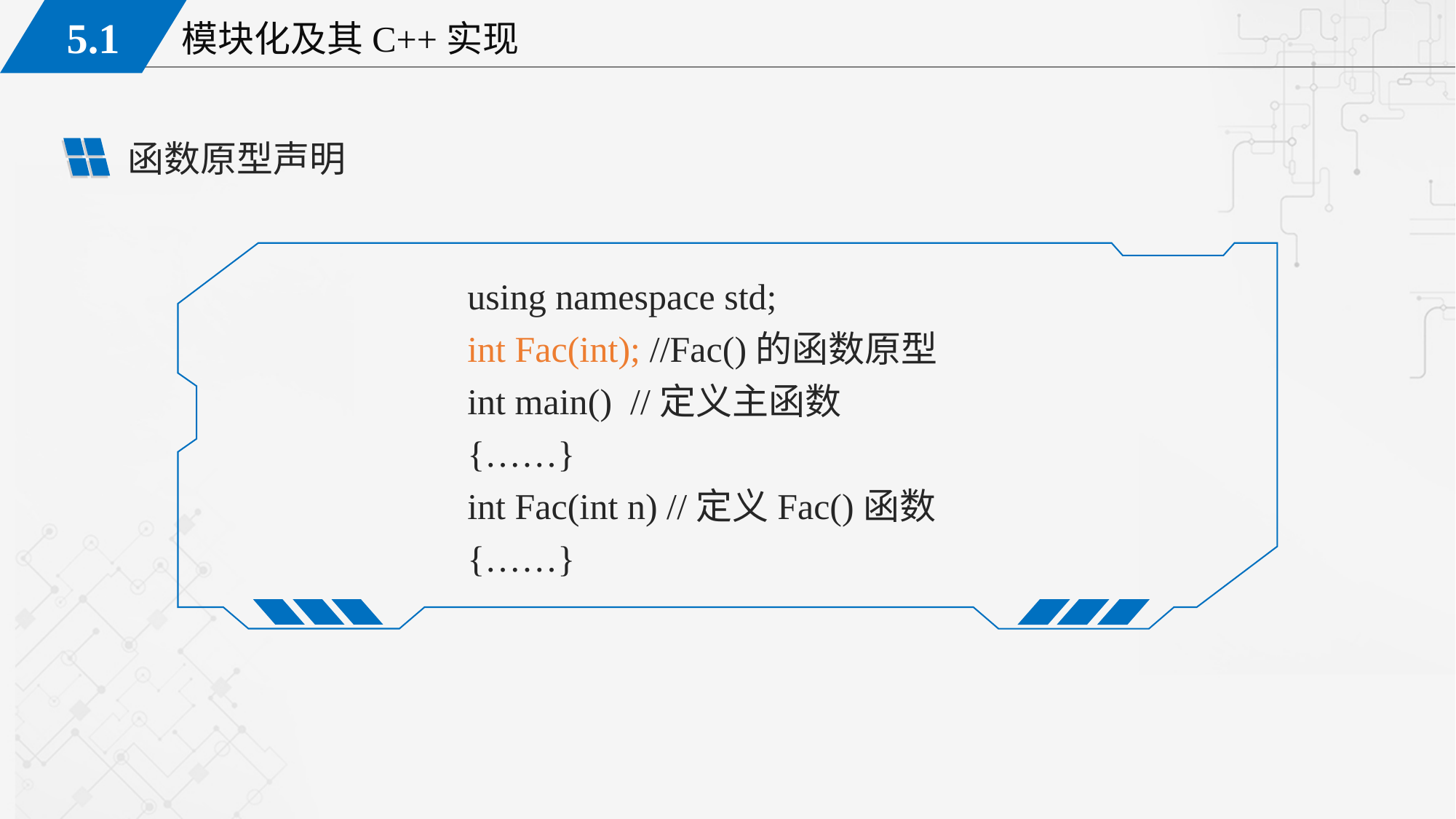

函数原型声明

using namespace std;
int Fac(int); //Fac()的函数原型
int main()  //定义主函数
{……}
int Fac(int n) //定义Fac()函数
{……}